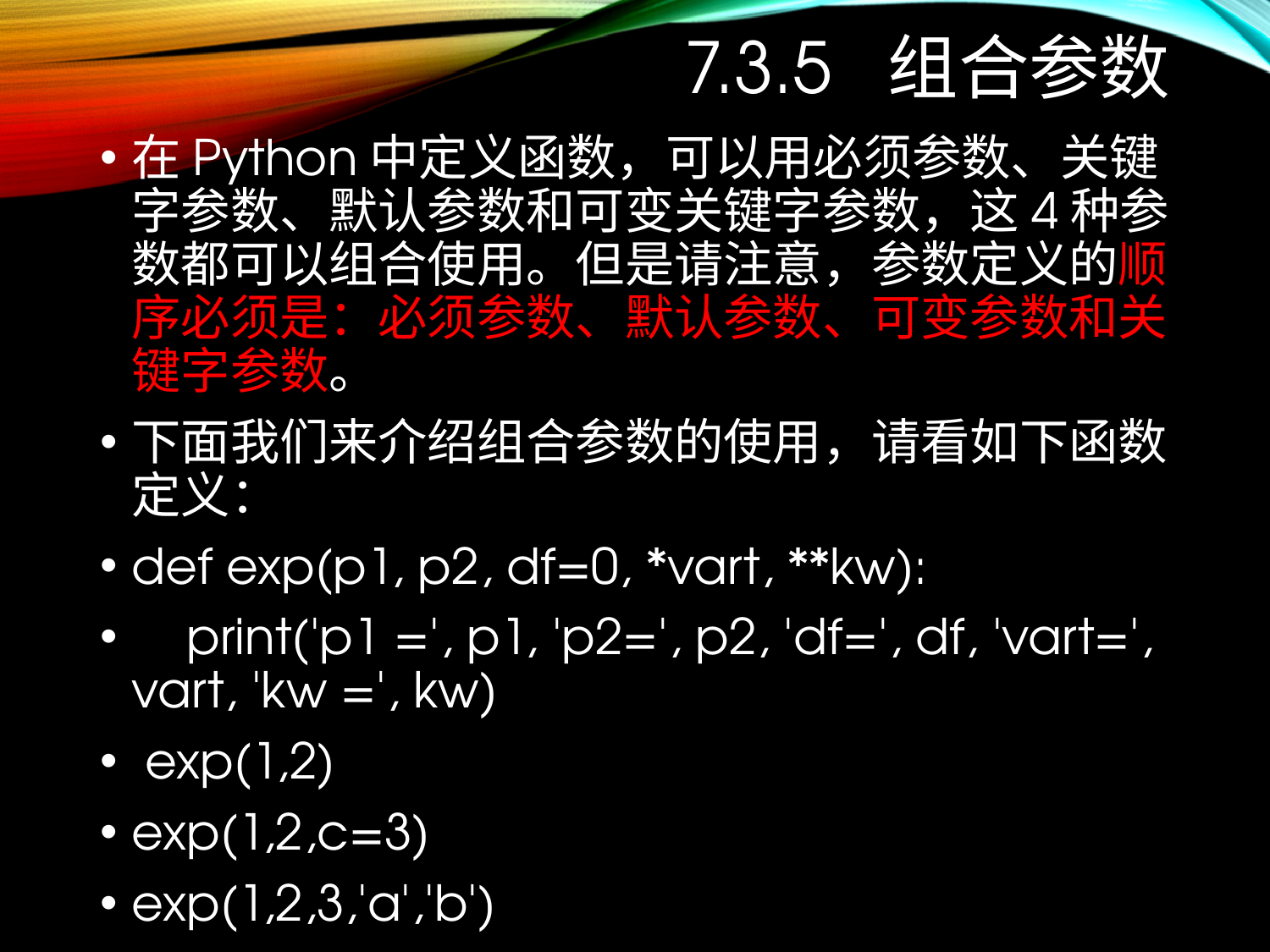

# 7.3.5  组合参数
在Python中定义函数，可以用必须参数、关键字参数、默认参数和可变关键字参数，这4种参数都可以组合使用。但是请注意，参数定义的顺序必须是：必须参数、默认参数、可变参数和关键字参数。
下面我们来介绍组合参数的使用，请看如下函数定义：
def exp(p1, p2, df=0, *vart, **kw):
    print('p1 =', p1, 'p2=', p2, 'df=', df, 'vart=', vart, 'kw =', kw)
 exp(1,2)
exp(1,2,c=3)
exp(1,2,3,'a','b')
exp(1,2,3,'abc',x=9)